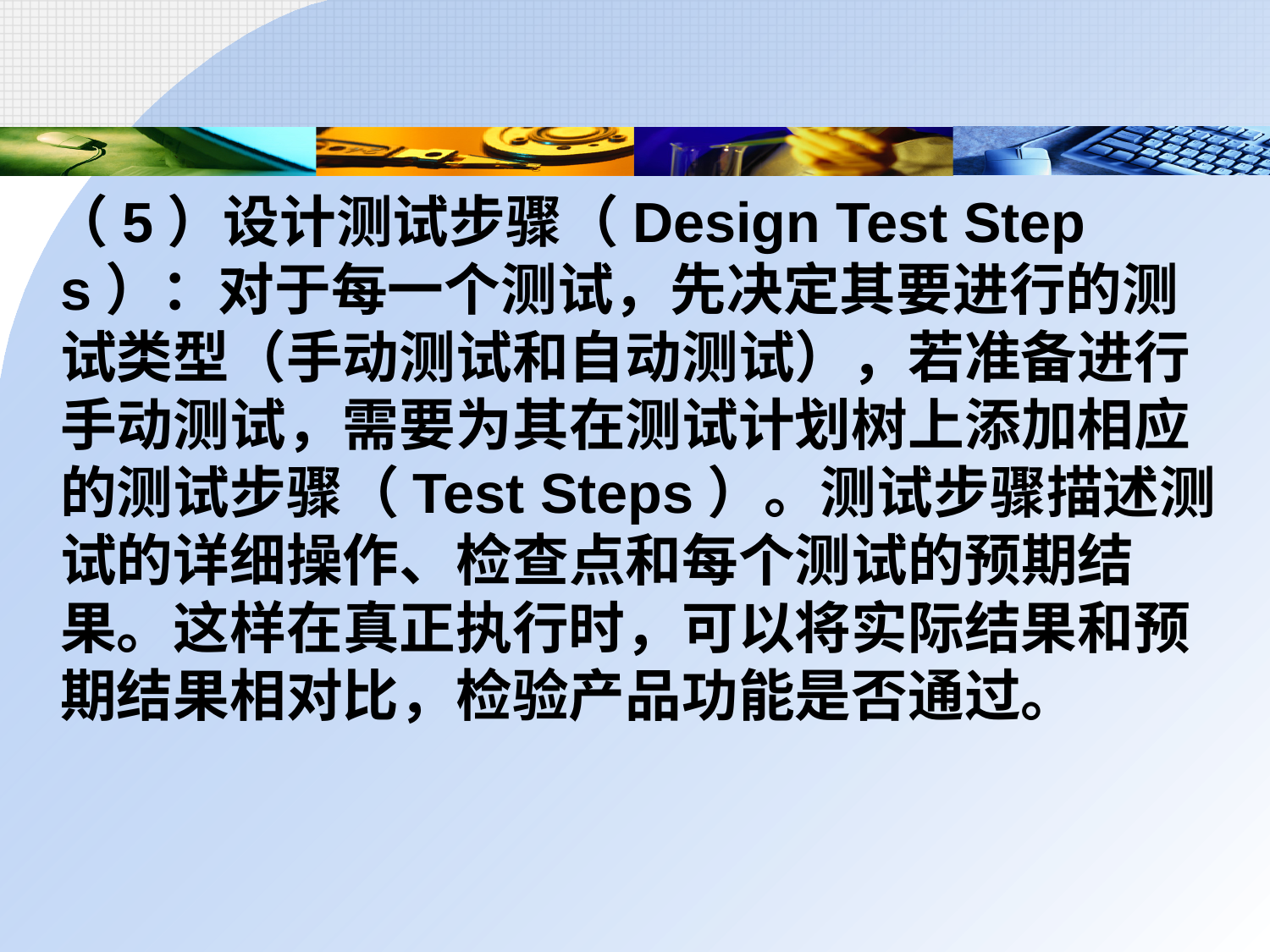

（5）设计测试步骤（Design Test Steps）：对于每一个测试，先决定其要进行的测试类型（手动测试和自动测试），若准备进行手动测试，需要为其在测试计划树上添加相应的测试步骤（Test Steps）。测试步骤描述测试的详细操作、检查点和每个测试的预期结果。这样在真正执行时，可以将实际结果和预期结果相对比，检验产品功能是否通过。